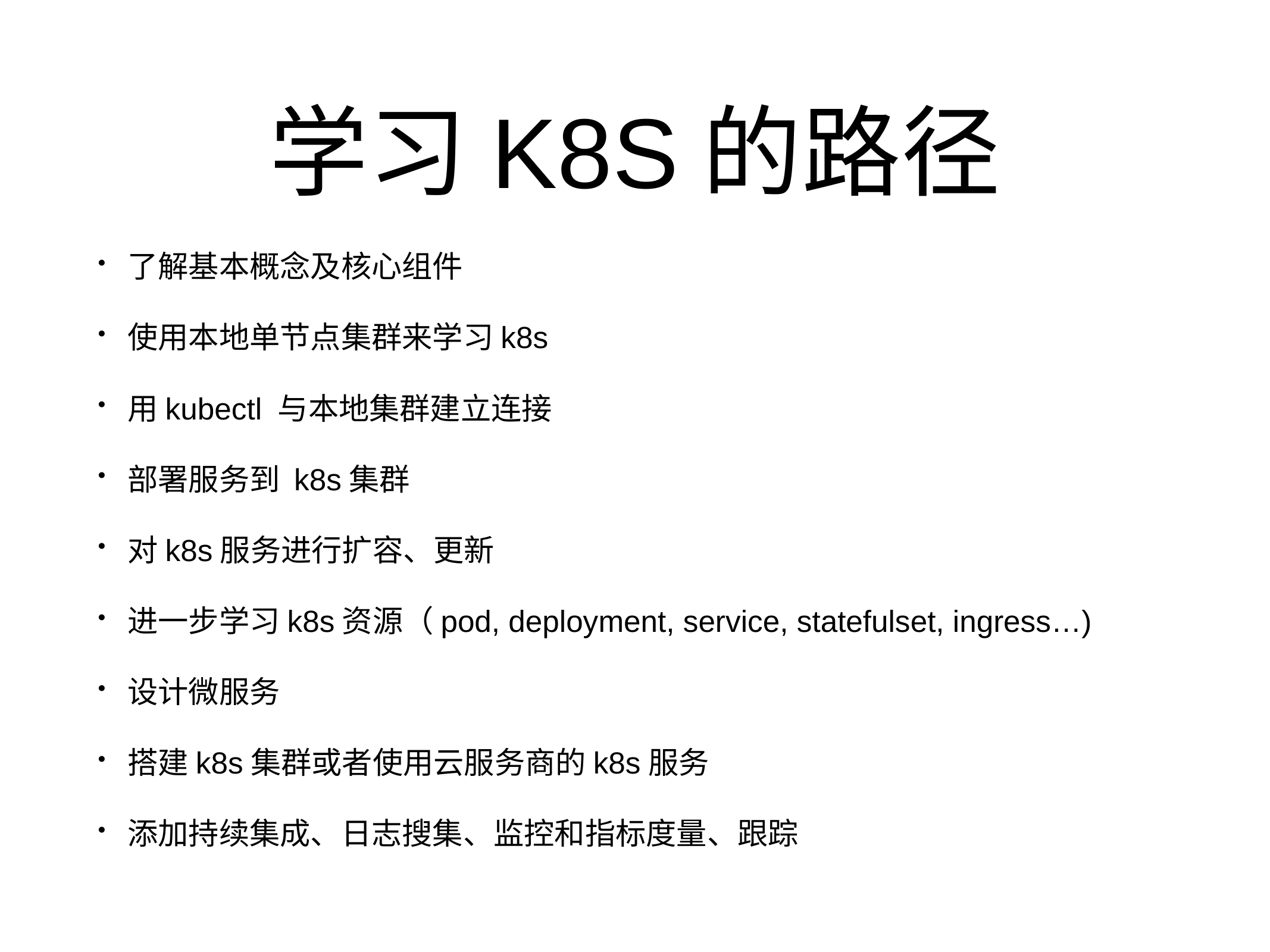

# 学习K8S的路径
了解基本概念及核心组件
使用本地单节点集群来学习k8s
用kubectl 与本地集群建立连接
部署服务到 k8s集群
对k8s服务进行扩容、更新
进一步学习k8s资源（pod, deployment, service, statefulset, ingress…)
设计微服务
搭建k8s集群或者使用云服务商的k8s服务
添加持续集成、日志搜集、监控和指标度量、跟踪